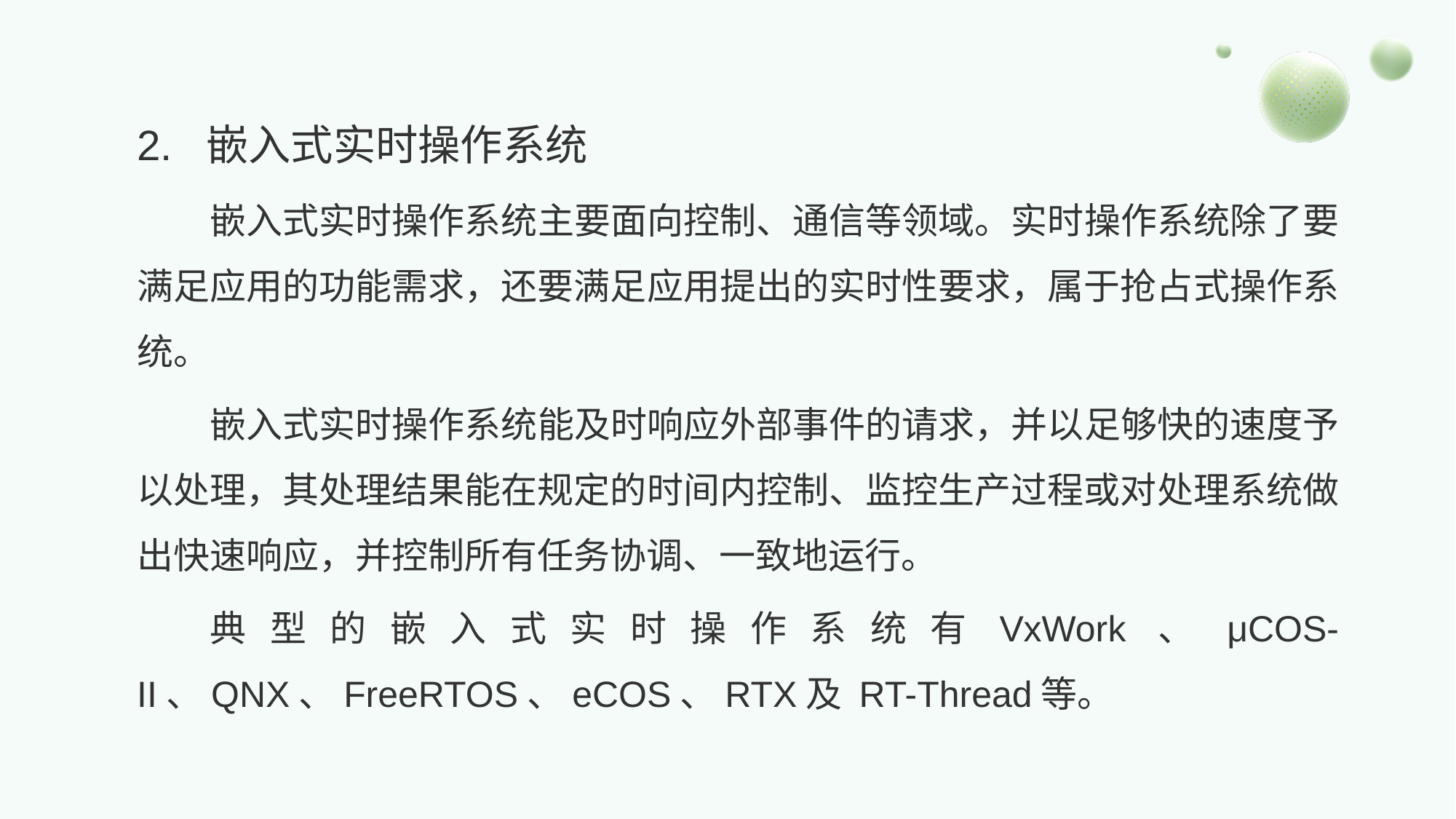

2.  嵌入式实时操作系统
嵌入式实时操作系统主要面向控制、通信等领域。实时操作系统除了要满足应用的功能需求，还要满足应用提出的实时性要求，属于抢占式操作系统。
嵌入式实时操作系统能及时响应外部事件的请求，并以足够快的速度予以处理，其处理结果能在规定的时间内控制、监控生产过程或对处理系统做出快速响应，并控制所有任务协调、一致地运行。
典型的嵌入式实时操作系统有VxWork、μCOS-II、QNX、FreeRTOS、eCOS、RTX及 RT-Thread等。